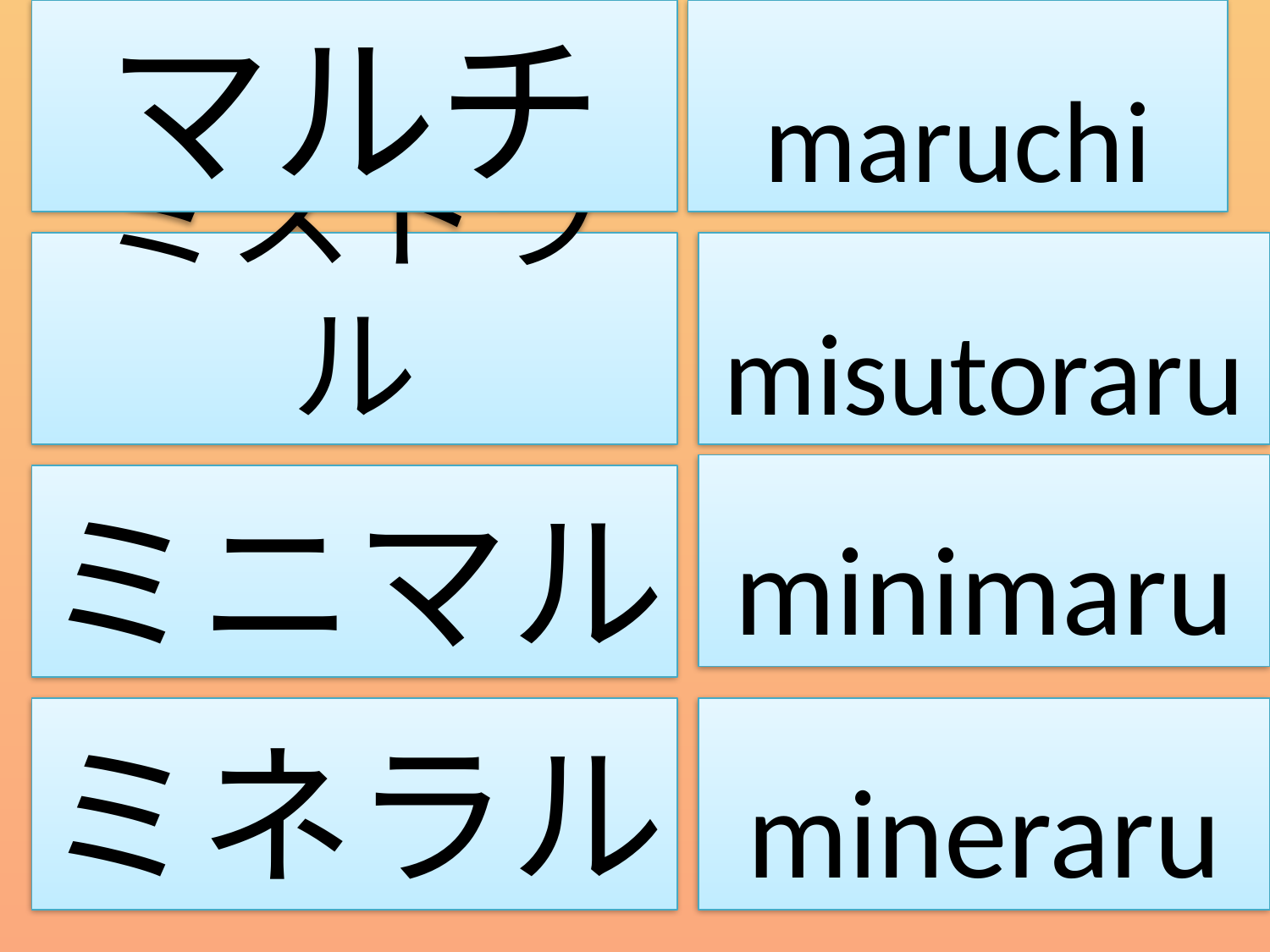

マルチ
maruchi
ミストラル
misutoraru
minimaru
ミニマル
ミネラル
mineraru